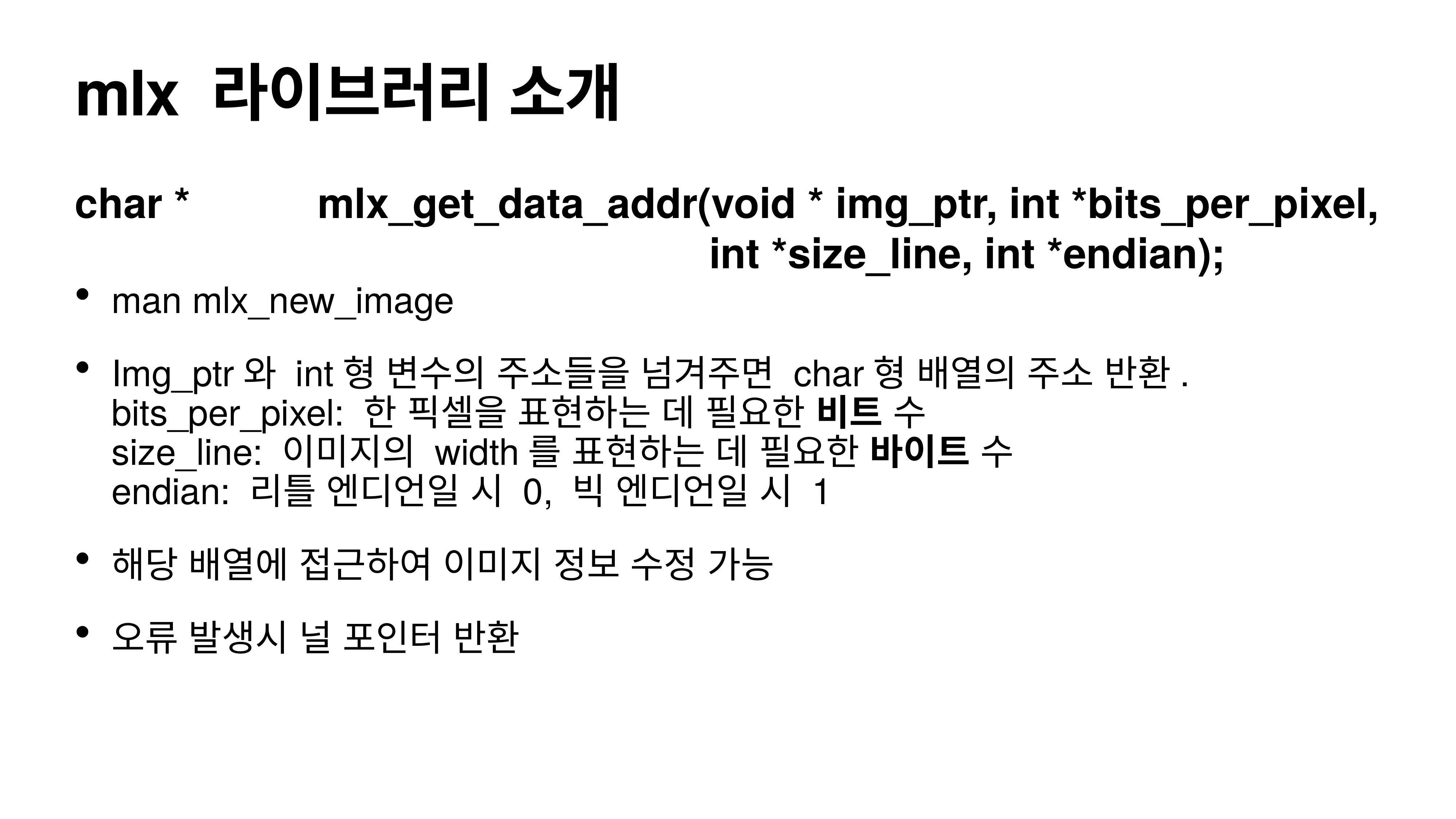

# mlx 라이브러리 소개
char *           mlx_get_data_addr(void * img_ptr, int *bits_per_pixel,
                                    int *size_line, int *endian);
man mlx_new_image
Img_ptr와 int형 변수의 주소들을 넘겨주면 char형 배열의 주소 반환.
bits_per_pixel: 한 픽셀을 표현하는 데 필요한 비트 수
size_line: 이미지의 width를 표현하는 데 필요한 바이트 수
endian: 리틀 엔디언일 시 0, 빅 엔디언일 시 1
해당 배열에 접근하여 이미지 정보 수정 가능
오류 발생시 널 포인터 반환